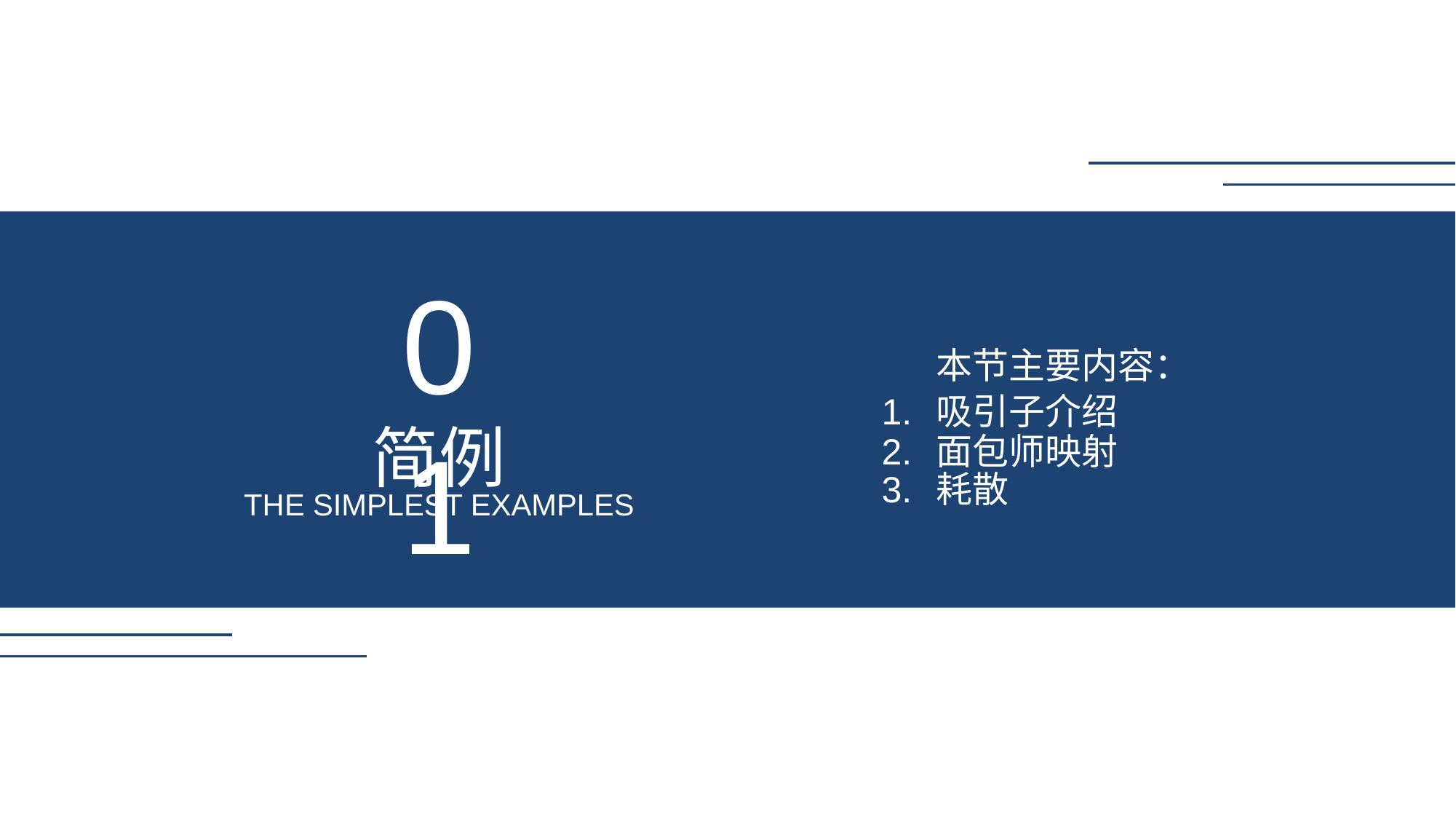

01
简例
THE SIMPLEST EXAMPLES
本节主要内容：
吸引子介绍
耗散
面包师映射
4